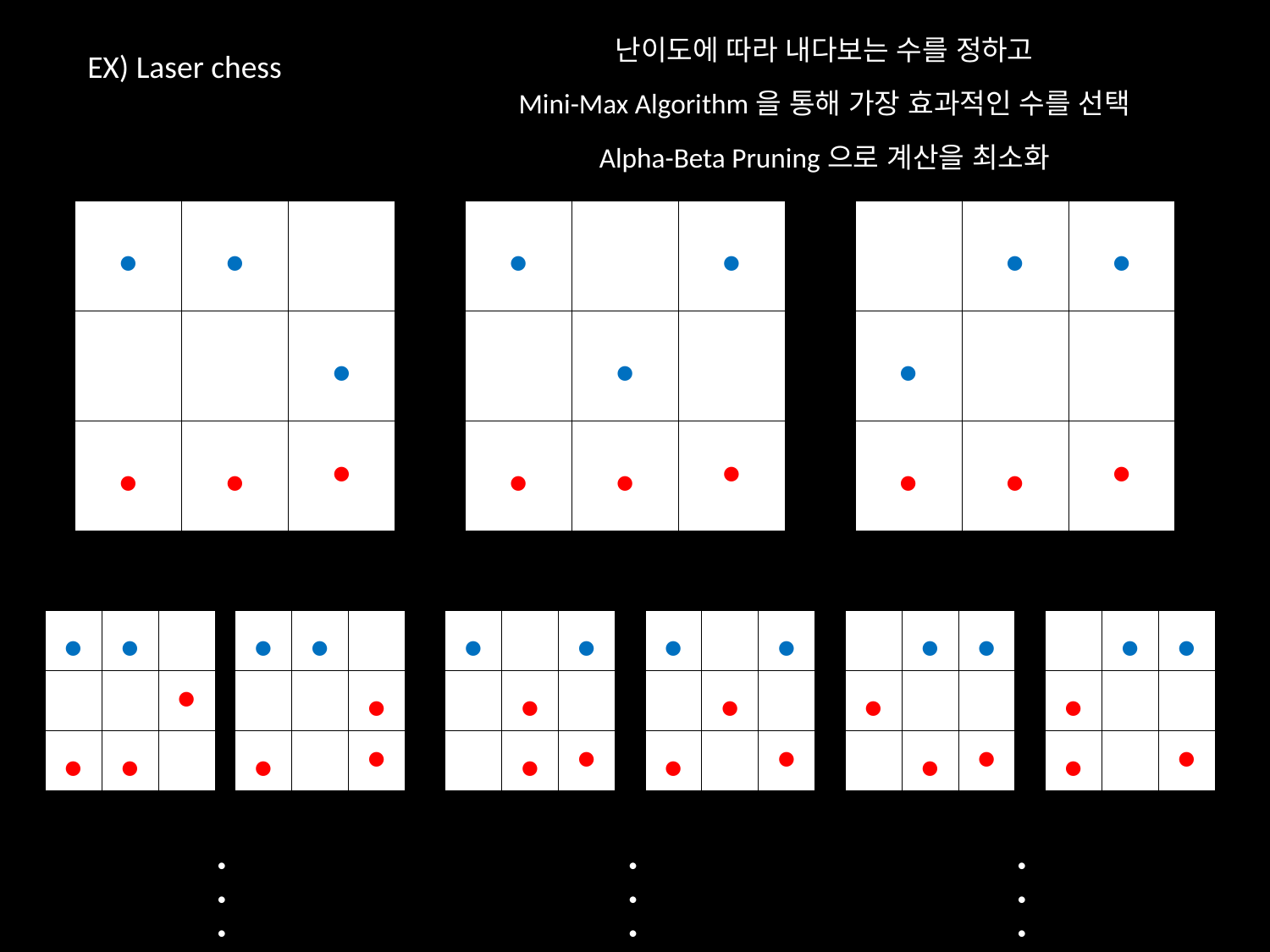

난이도에 따라 내다보는 수를 정하고
Mini-Max Algorithm을 통해 가장 효과적인 수를 선택
Alpha-Beta Pruning으로 계산을 최소화

EX) Laser chess
| ● | ● |  |
| --- | --- | --- |
|  |  | ● |
| ● | ● | ● |
| ● |  | ● |
| --- | --- | --- |
|  | ● |  |
| ● | ● | ● |
|  | ● | ● |
| --- | --- | --- |
| ● |  |  |
| ● | ● | ● |
| ● | ● |  |
| --- | --- | --- |
|  |  | ● |
| ● | ● |  |
| ● | ● |  |
| --- | --- | --- |
|  |  | ● |
| ● |  | ● |
| ● |  | ● |
| --- | --- | --- |
|  | ● |  |
|  | ● | ● |
| ● |  | ● |
| --- | --- | --- |
|  | ● |  |
| ● |  | ● |
|  | ● | ● |
| --- | --- | --- |
| ● |  |  |
|  | ● | ● |
|  | ● | ● |
| --- | --- | --- |
| ● |  |  |
| ● |  | ● |
●

●

●

●

●

●

●

●

●